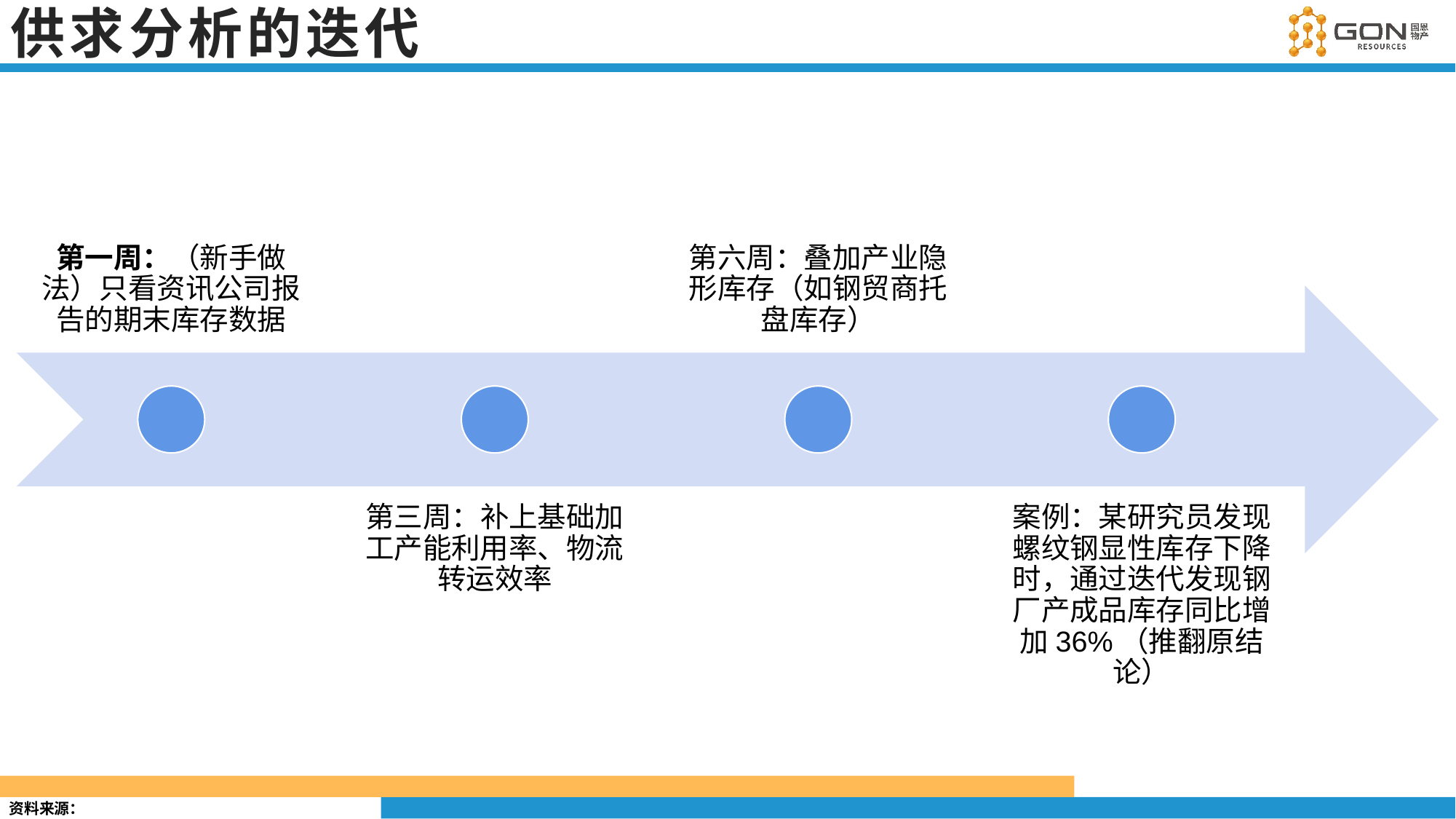

# 供求分析的迭代
第一周：（新手做法）只看资讯公司报告的期末库存数据
第三周：补上基础加工产能利用率、物流转运效率
第六周：叠加产业隐形库存（如钢贸商托盘库存）
案例：某研究员发现螺纹钢显性库存下降时，通过迭代发现钢厂产成品库存同比增加36%（推翻原结论）